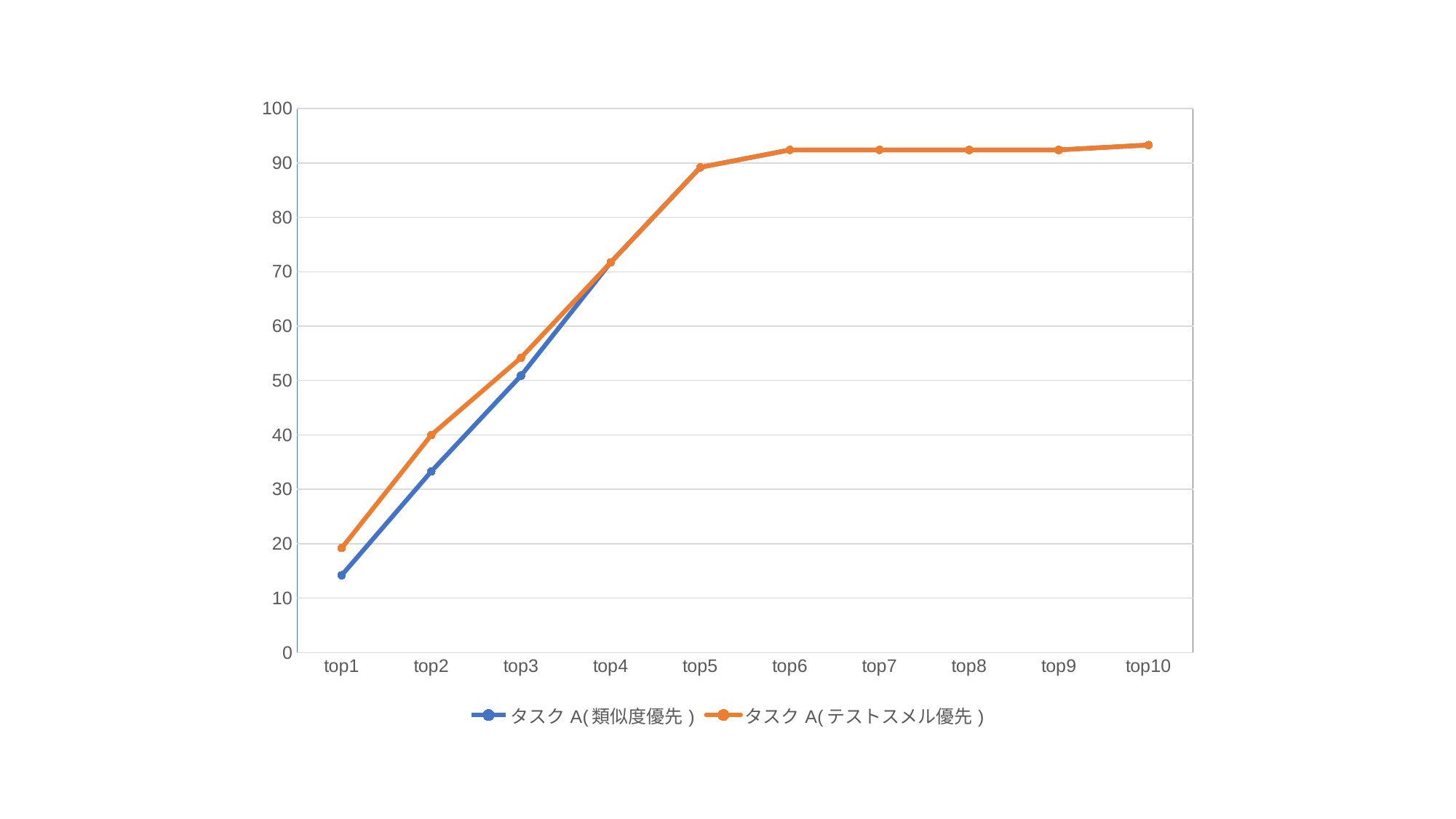

### Chart

| Category | タスクA(類似度優先) | タスクA(テストスメル優先) |
|---|---|---|
| top1 | 14.2 | 19.2 |
| top2 | 33.3 | 40.0 |
| top3 | 50.9 | 54.2 |
| top4 | 71.7 | 71.7 |
| top5 | 89.2 | 89.2 |
| top6 | 92.4 | 92.4 |
| top7 | 92.4 | 92.4 |
| top8 | 92.4 | 92.4 |
| top9 | 92.4 | 92.4 |
| top10 | 93.3 | 93.3 |